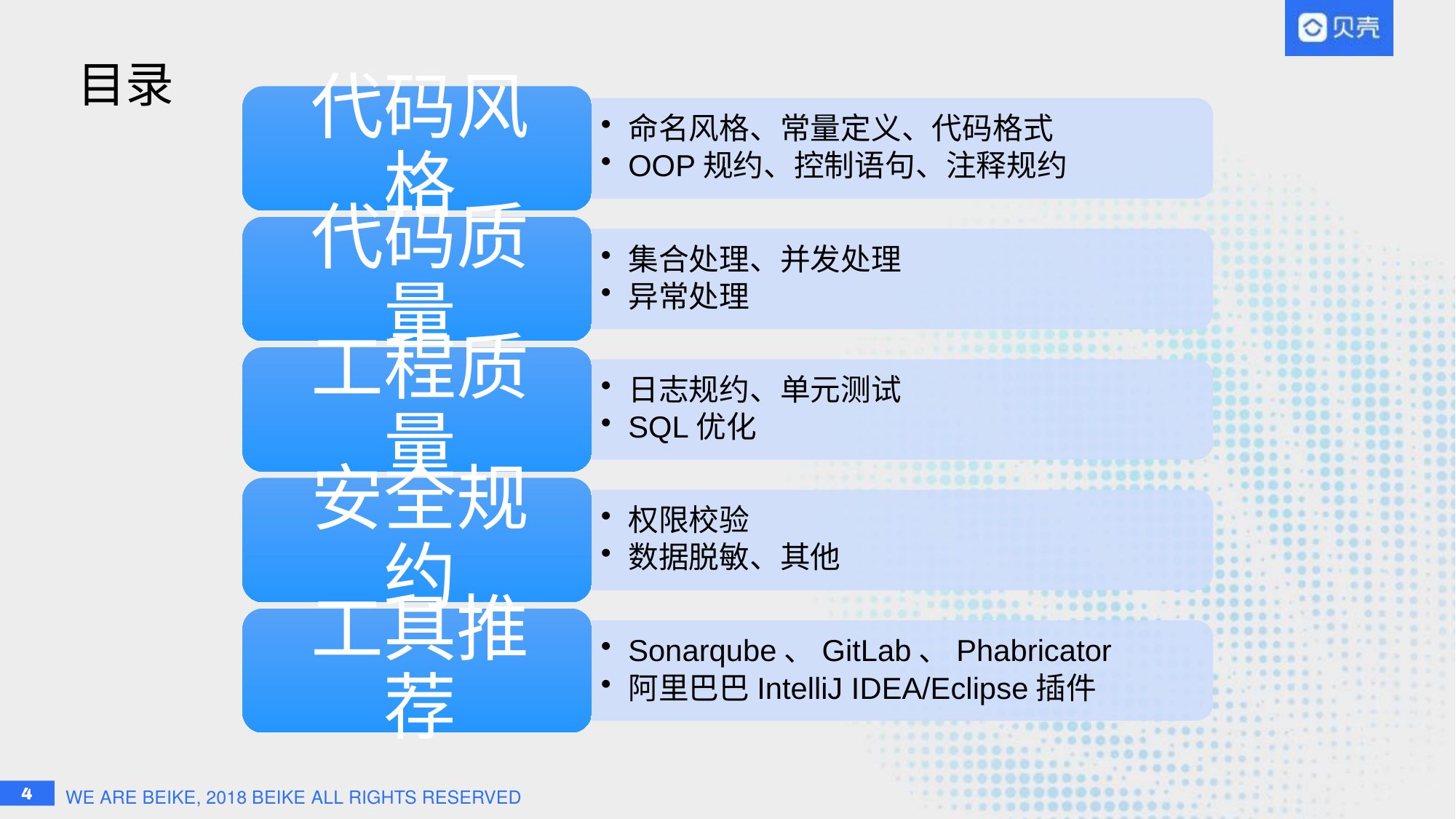

# 目录
命名风格、常量定义、代码格式
OOP规约、控制语句、注释规约
代码风格
集合处理、并发处理
异常处理
代码质量
日志规约、单元测试
SQL优化
工程质量
权限校验
数据脱敏、其他
安全规约
Sonarqube、GitLab、Phabricator
阿里巴巴IntelliJ IDEA/Eclipse插件
工具推荐